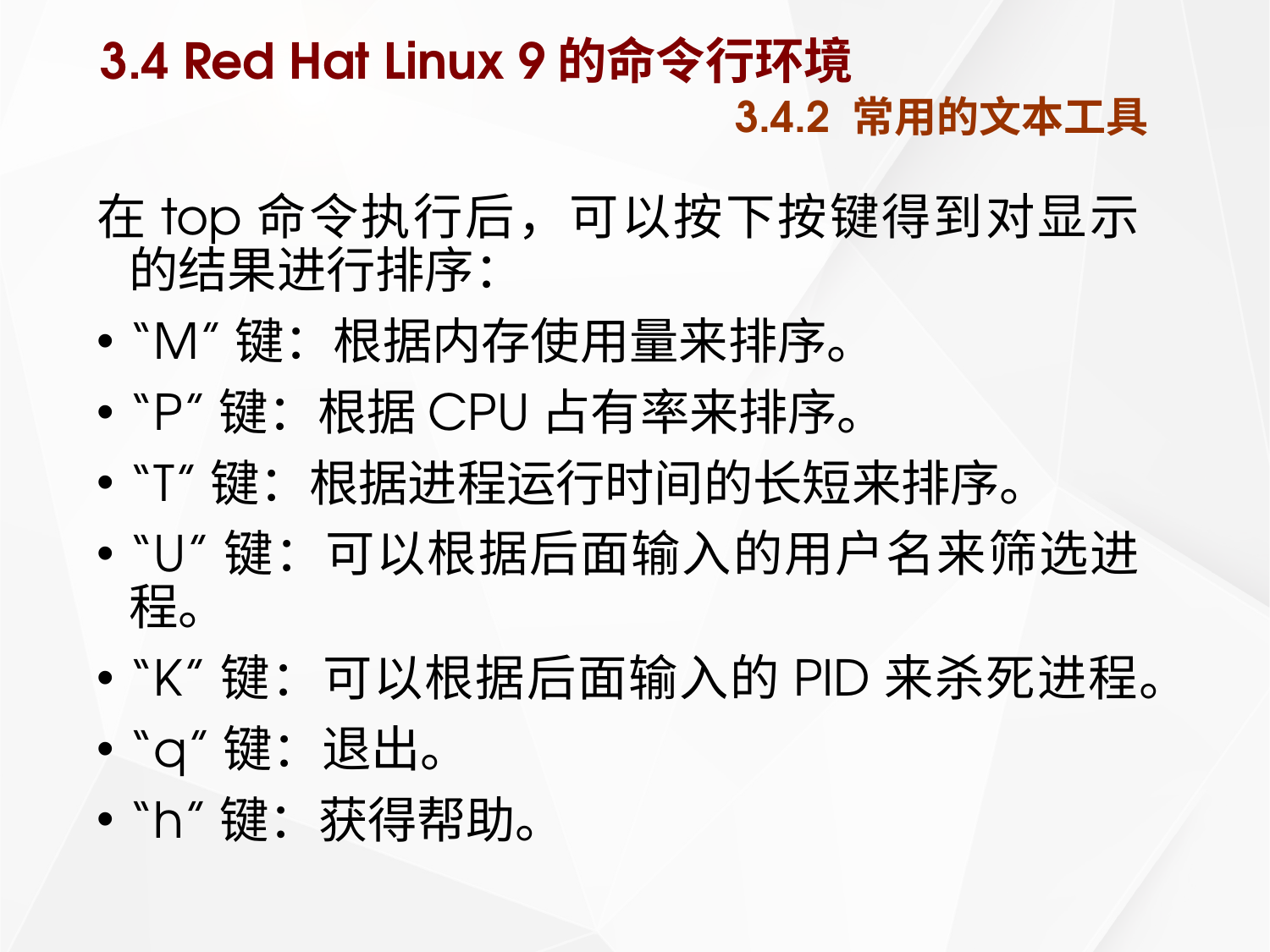

# 3.4 Red Hat Linux 9的命令行环境 3.4.2 常用的文本工具
在top命令执行后，可以按下按键得到对显示的结果进行排序：
“M”键：根据内存使用量来排序。
“P”键：根据CPU占有率来排序。
“T”键：根据进程运行时间的长短来排序。
“U”键：可以根据后面输入的用户名来筛选进程。
“K”键：可以根据后面输入的PID来杀死进程。
“q”键：退出。
“h”键：获得帮助。